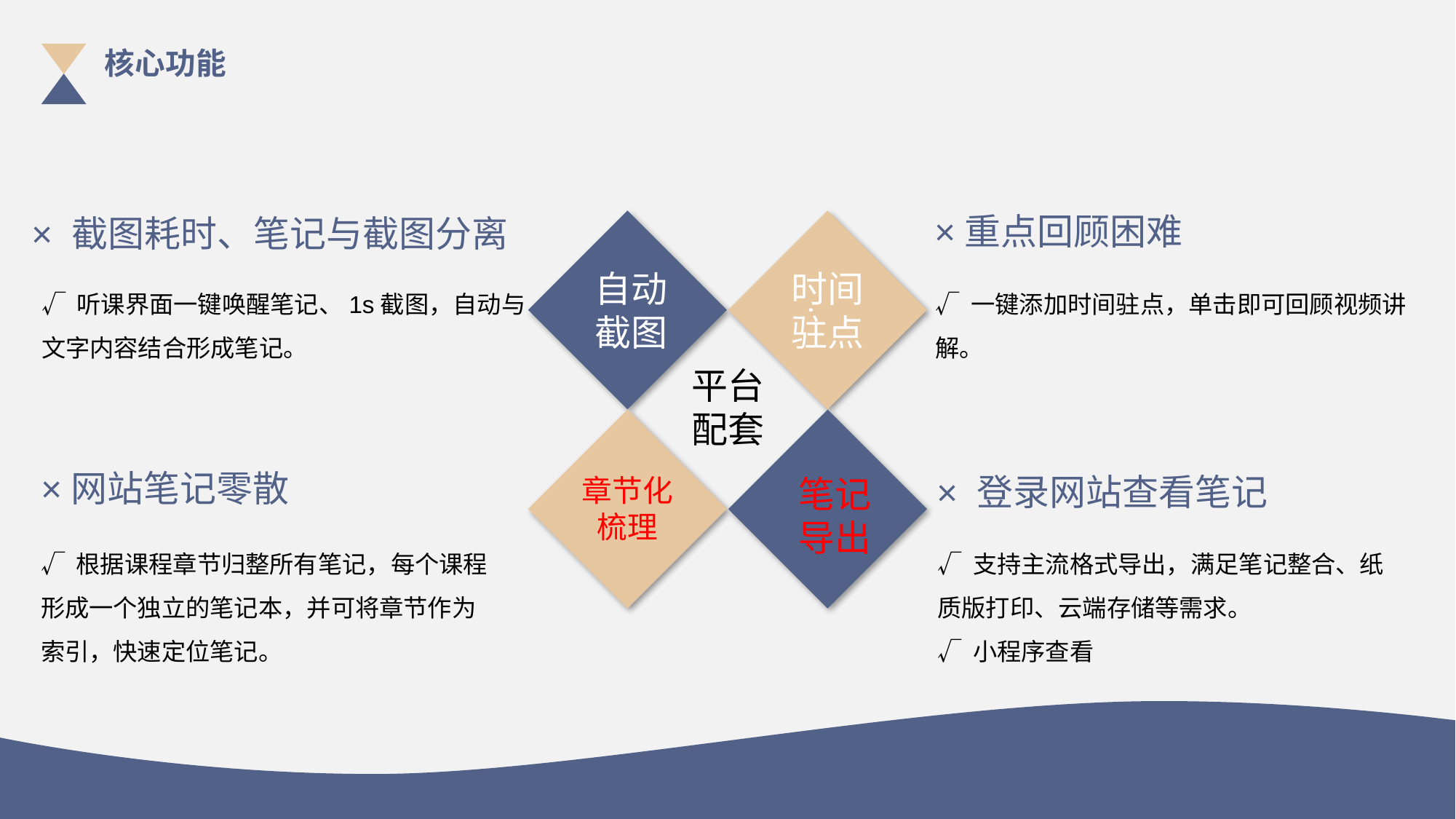

核心功能

×重点回顾困难

√ 一键添加时间驻点，单击即可回顾视频讲解。
× 截图耗时、笔记与截图分离

√ 听课界面一键唤醒笔记、1s截图，自动与文字内容结合形成笔记。

自动截图
时间
驻点

平台配套

笔记导出
章节化梳理
×网站笔记零散

√ 根据课程章节归整所有笔记，每个课程形成一个独立的笔记本，并可将章节作为索引，快速定位笔记。

× 登录网站查看笔记

√ 支持主流格式导出，满足笔记整合、纸质版打印、云端存储等需求。
√ 小程序查看